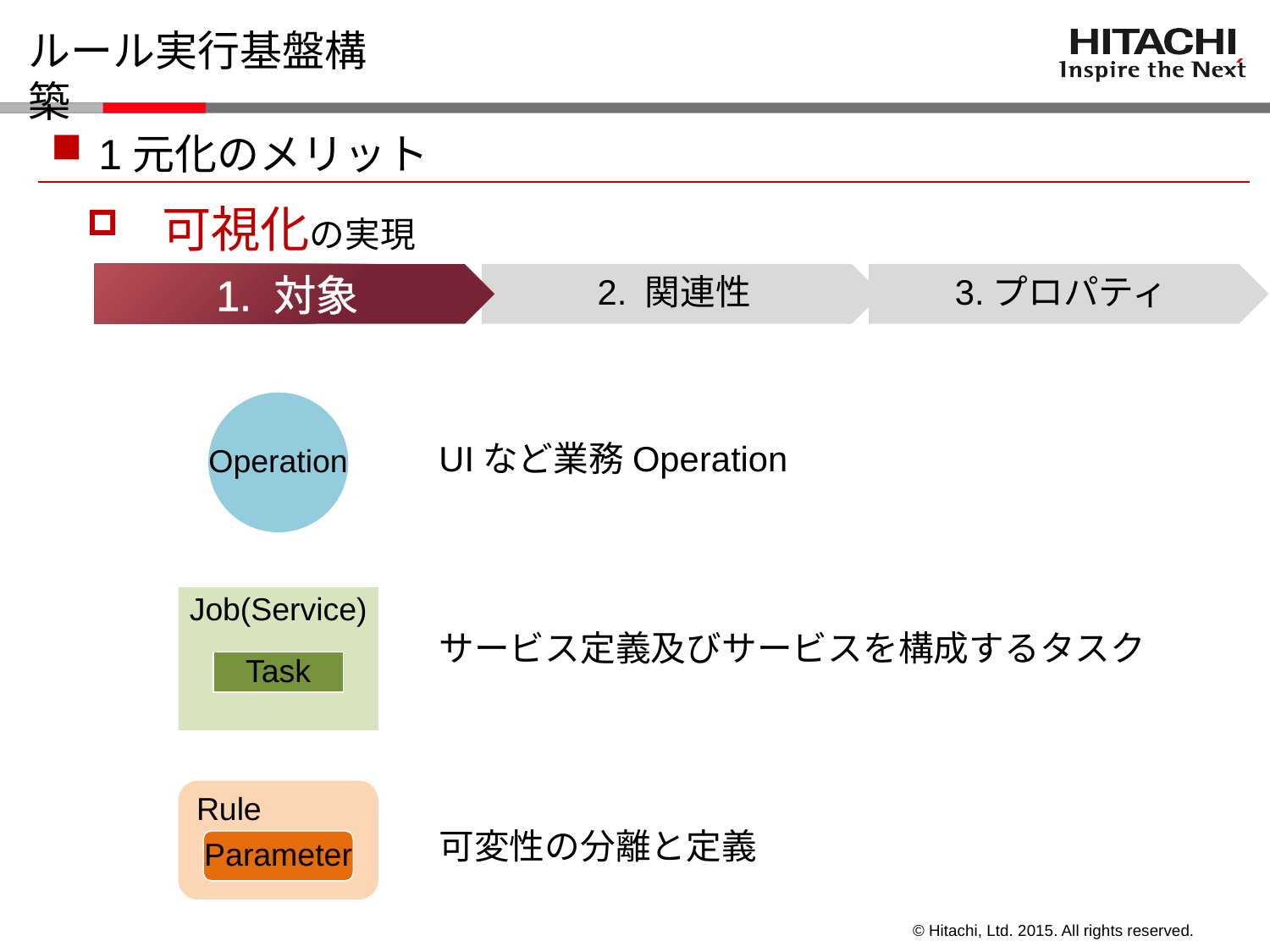

# ルール実行基盤構築
1元化のメリット
　可視化の実現

1. 対象
2. 関連性
3.プロパティ
Operation
UIなど業務Operation
Job(Service)
サービス定義及びサービスを構成するタスク
Task
Rule
可変性の分離と定義
Parameter